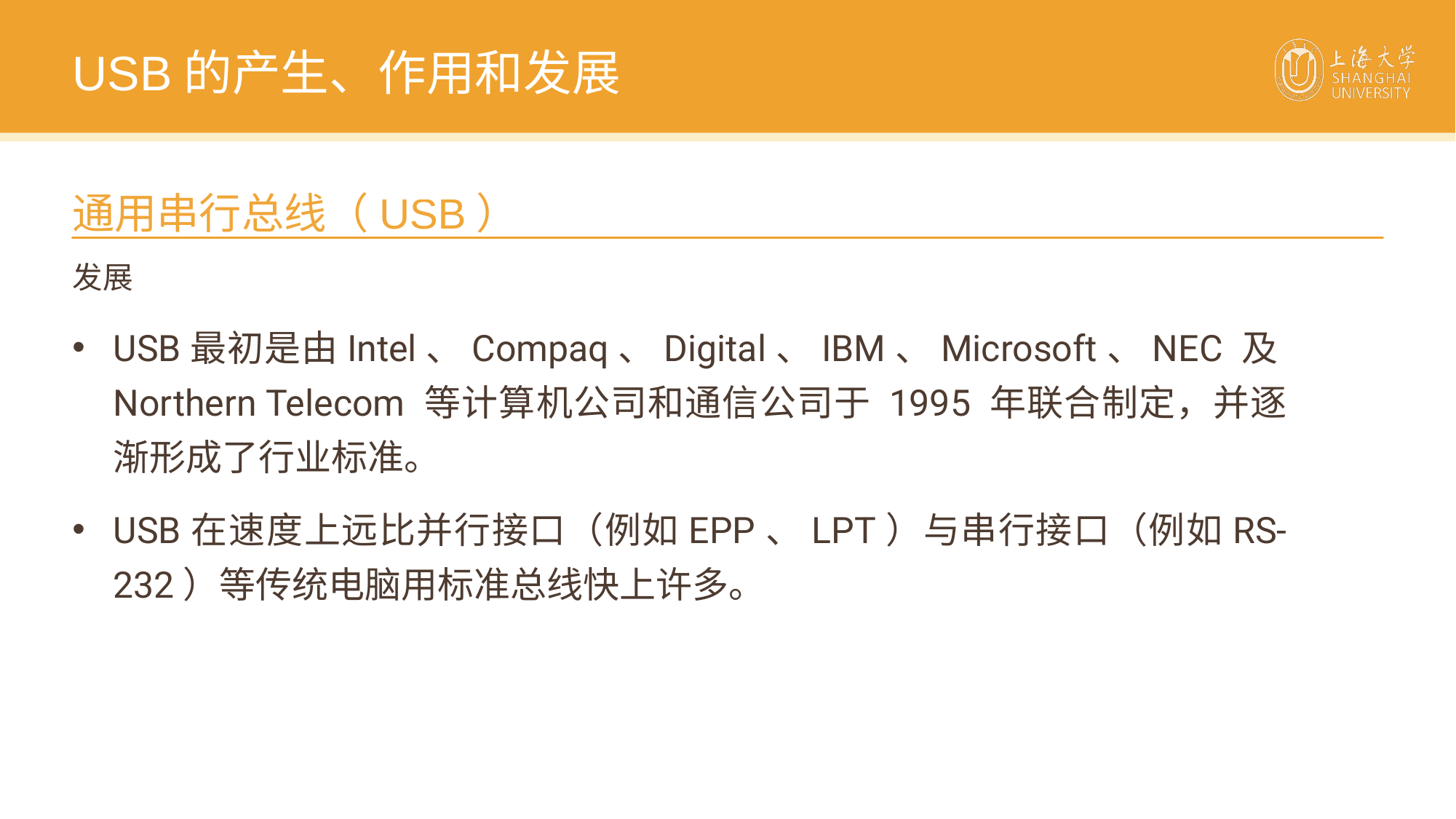

USB的产生、作用和发展
通用串行总线（USB）
发展
USB最初是由Intel、Compaq、Digital、IBM、Microsoft、NEC 及Northern Telecom 等计算机公司和通信公司于 1995 年联合制定，并逐渐形成了行业标准。
USB在速度上远比并行接口（例如EPP、LPT）与串行接口（例如RS-232）等传统电脑用标准总线快上许多。